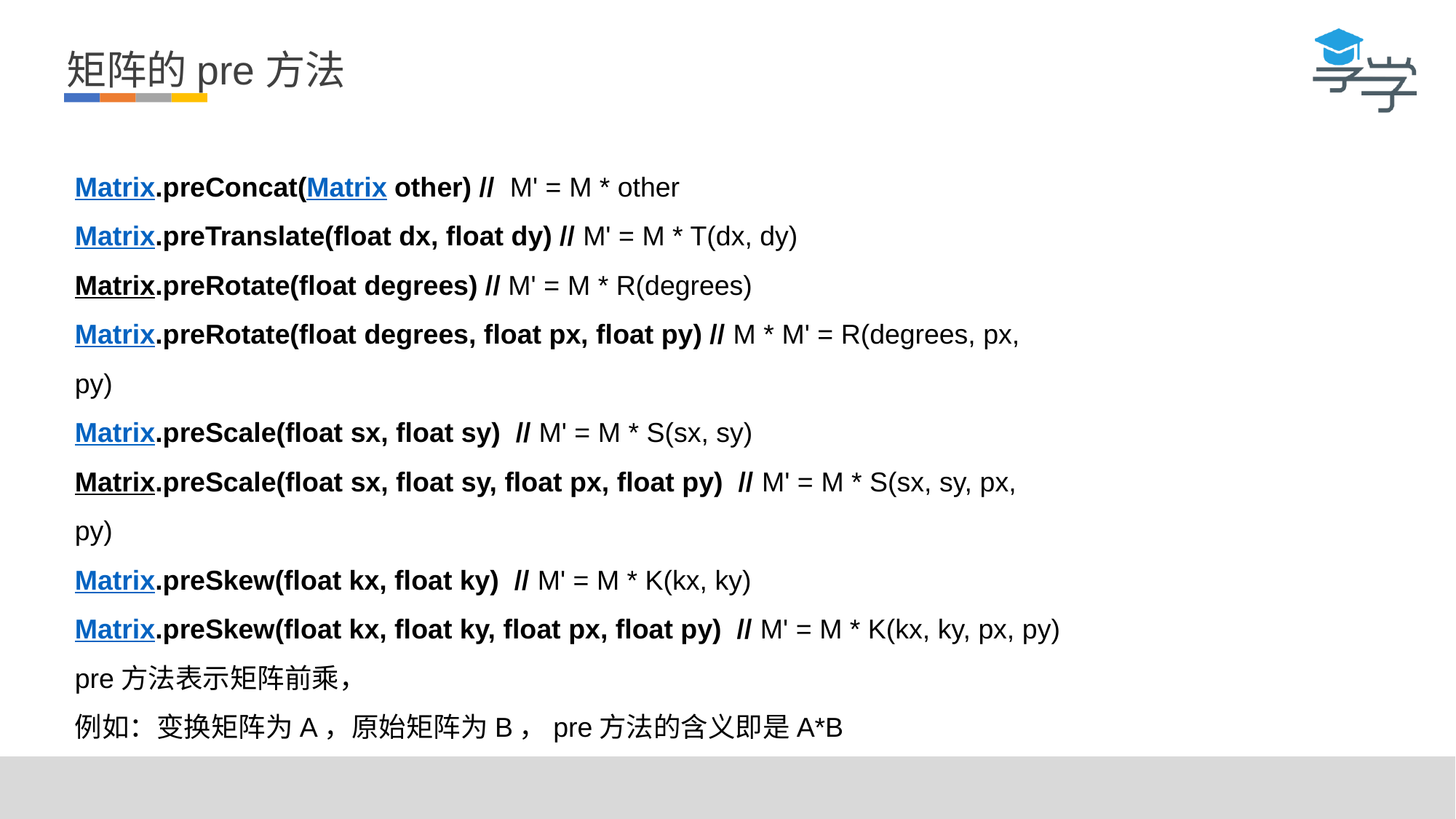

矩阵的pre方法

Matrix.preConcat(Matrix other) //  M' = M * other
Matrix.preTranslate(float dx, float dy) // M' = M * T(dx, dy)
Matrix.preRotate(float degrees) // M' = M * R(degrees)
Matrix.preRotate(float degrees, float px, float py) // M * M' = R(degrees, px, py)
Matrix.preScale(float sx, float sy)  // M' = M * S(sx, sy)
Matrix.preScale(float sx, float sy, float px, float py)  // M' = M * S(sx, sy, px, py)
Matrix.preSkew(float kx, float ky)  // M' = M * K(kx, ky)
Matrix.preSkew(float kx, float ky, float px, float py)  // M' = M * K(kx, ky, px, py)
pre方法表示矩阵前乘，
例如：变换矩阵为A，原始矩阵为B，pre方法的含义即是A*B